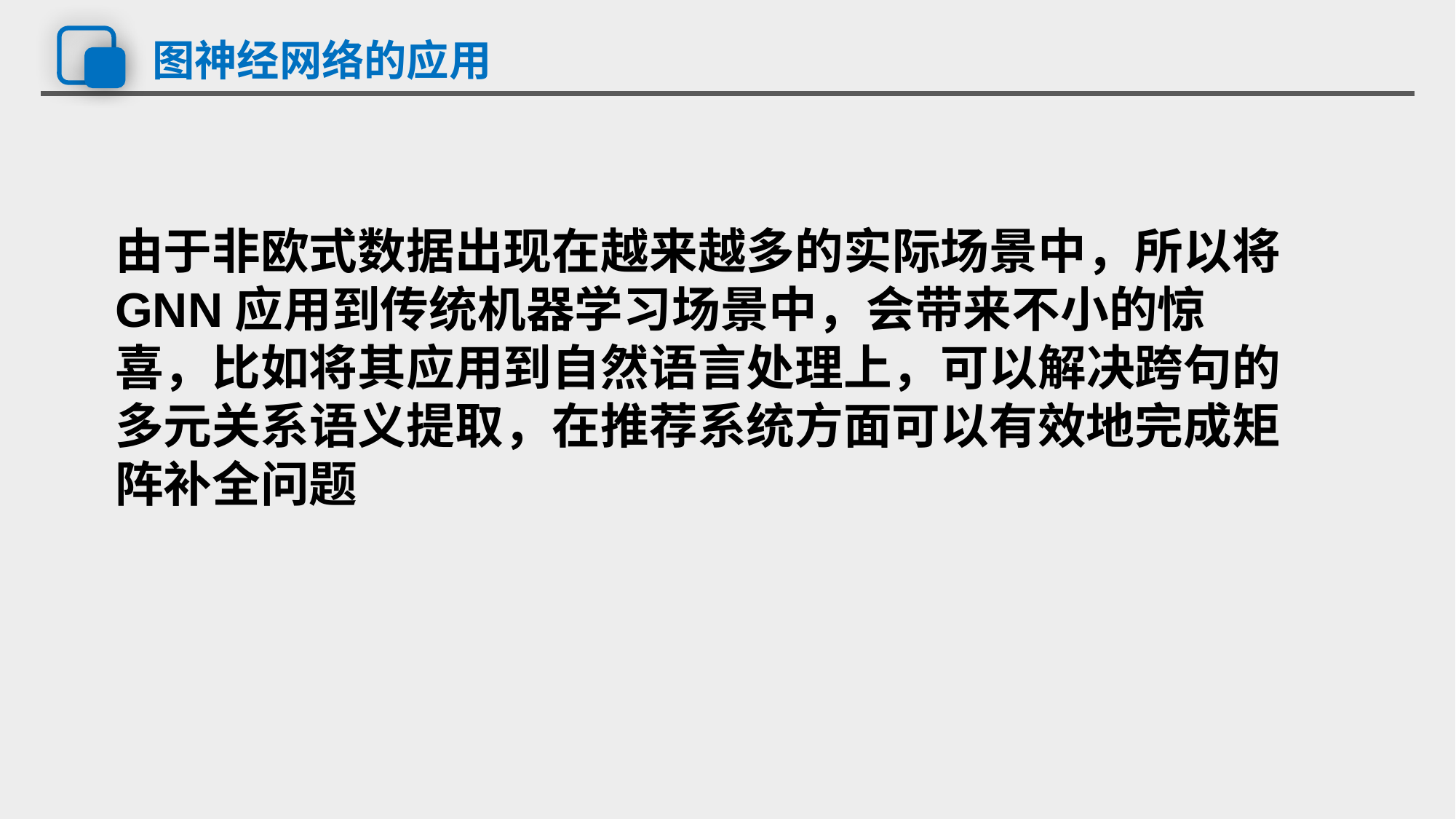

# 图神经网络的应用
由于非欧式数据出现在越来越多的实际场景中，所以将GNN应用到传统机器学习场景中，会带来不小的惊喜，比如将其应用到自然语言处理上，可以解决跨句的多元关系语义提取，在推荐系统方面可以有效地完成矩阵补全问题